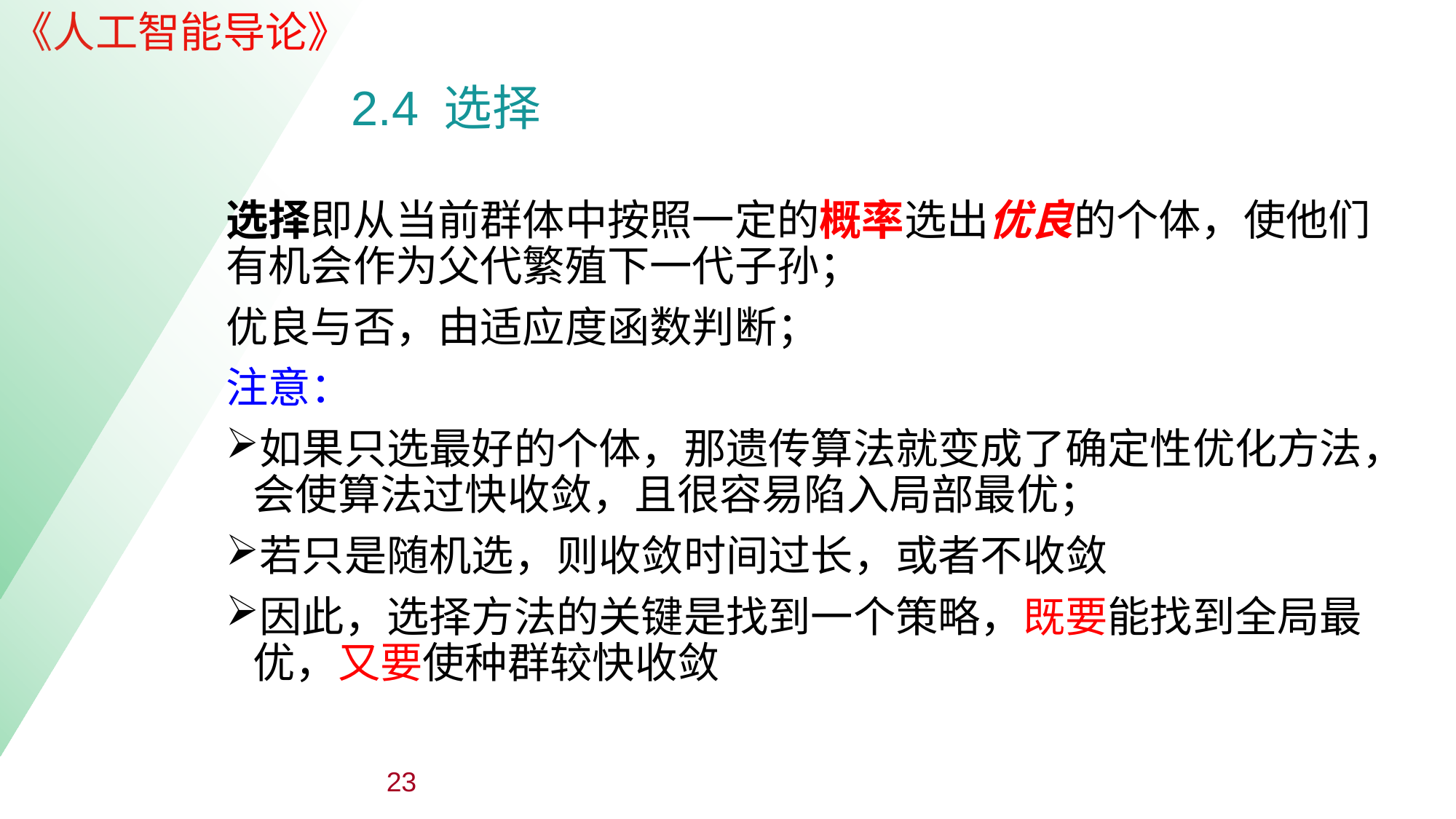

|  |
| --- |
|  |
| --- |

2.4 选择
选择即从当前群体中按照一定的概率选出优良的个体，使他们有机会作为父代繁殖下一代子孙；
优良与否，由适应度函数判断；
注意：
如果只选最好的个体，那遗传算法就变成了确定性优化方法，会使算法过快收敛，且很容易陷入局部最优；
若只是随机选，则收敛时间过长，或者不收敛
因此，选择方法的关键是找到一个策略，既要能找到全局最优，又要使种群较快收敛

23